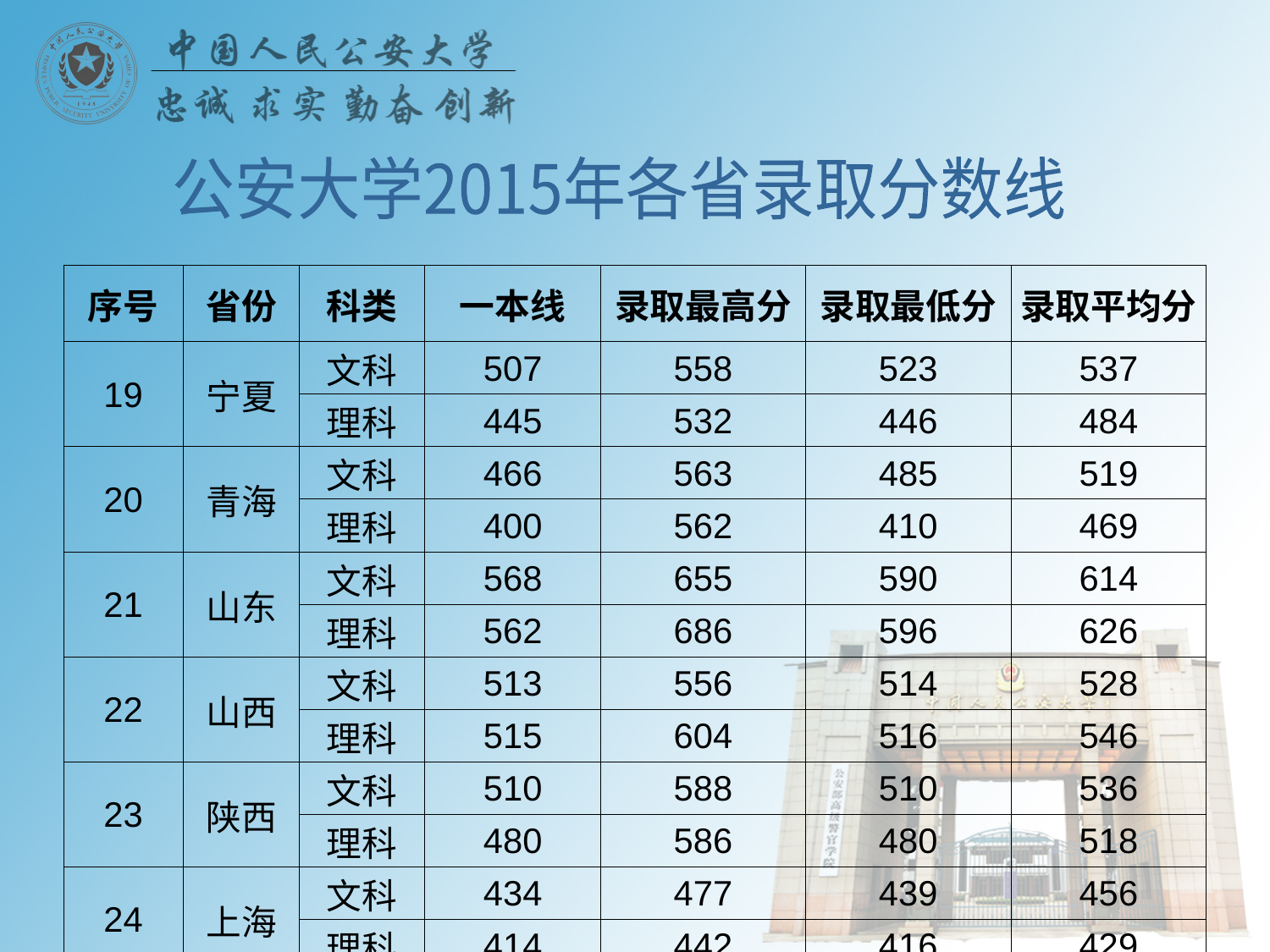

公安大学2015年各省录取分数线
|  |  |  |  |  |  |  |
| --- | --- | --- | --- | --- | --- | --- |
| 序号 | 省份 | 科类 | 一本线 | 录取最高分 | 录取最低分 | 录取平均分 |
| 19 | 宁夏 | 文科 | 507 | 558 | 523 | 537 |
|  |  | 理科 | 445 | 532 | 446 | 484 |
| 20 | 青海 | 文科 | 466 | 563 | 485 | 519 |
|  |  | 理科 | 400 | 562 | 410 | 469 |
| 21 | 山东 | 文科 | 568 | 655 | 590 | 614 |
|  |  | 理科 | 562 | 686 | 596 | 626 |
| 22 | 山西 | 文科 | 513 | 556 | 514 | 528 |
|  |  | 理科 | 515 | 604 | 516 | 546 |
| 23 | 陕西 | 文科 | 510 | 588 | 510 | 536 |
|  |  | 理科 | 480 | 586 | 480 | 518 |
| 24 | 上海 | 文科 | 434 | 477 | 439 | 456 |
|  |  | 理科 | 414 | 442 | 416 | 429 |